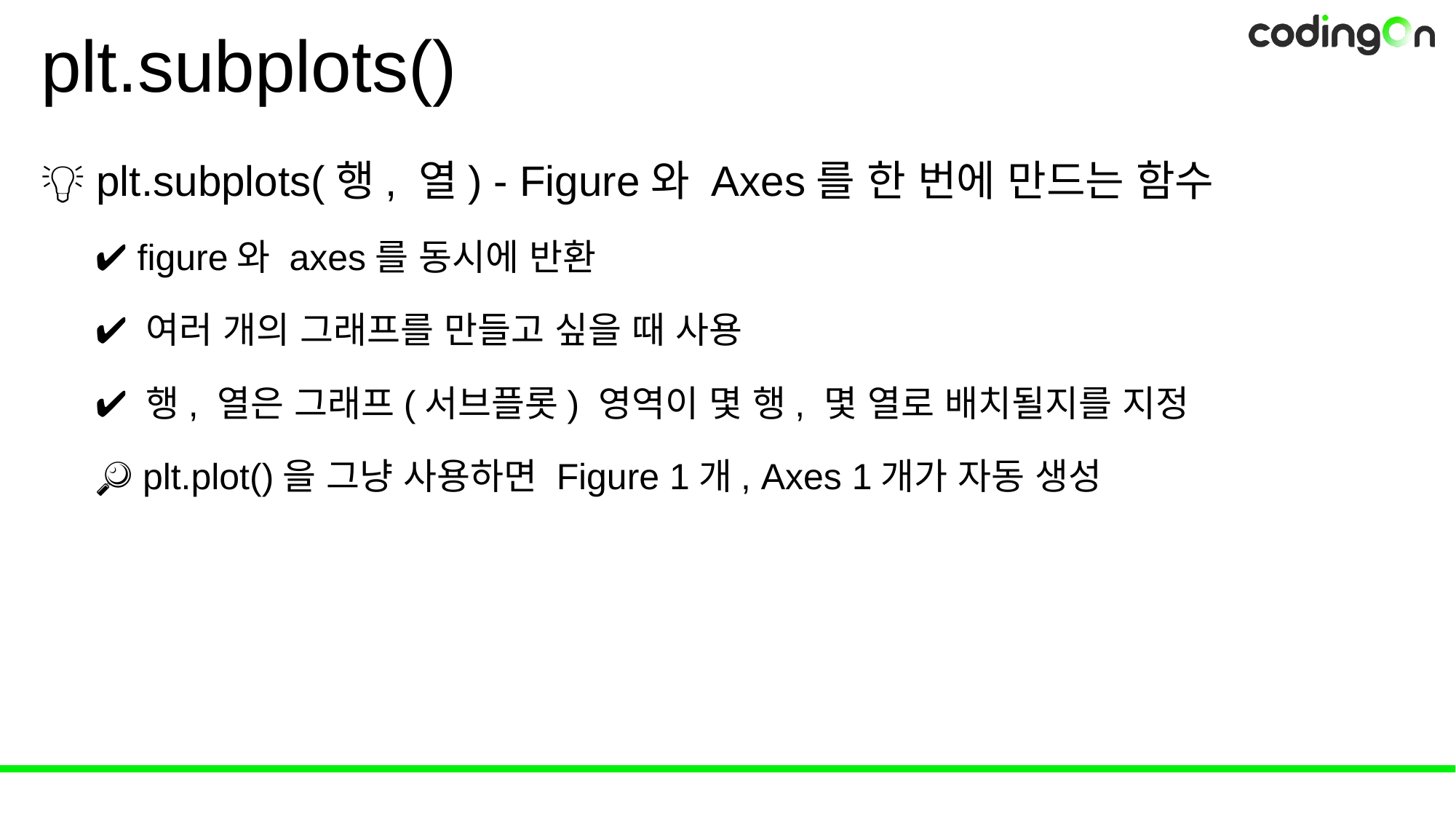

# plt.subplots()
💡 plt.subplots(행, 열) - Figure와 Axes를 한 번에 만드는 함수
✔️ figure와 axes를 동시에 반환
✔️ 여러 개의 그래프를 만들고 싶을 때 사용
✔️ 행, 열은 그래프(서브플롯) 영역이 몇 행, 몇 열로 배치될지를 지정
🔎 plt.plot()을 그냥 사용하면 Figure 1개, Axes 1개가 자동 생성